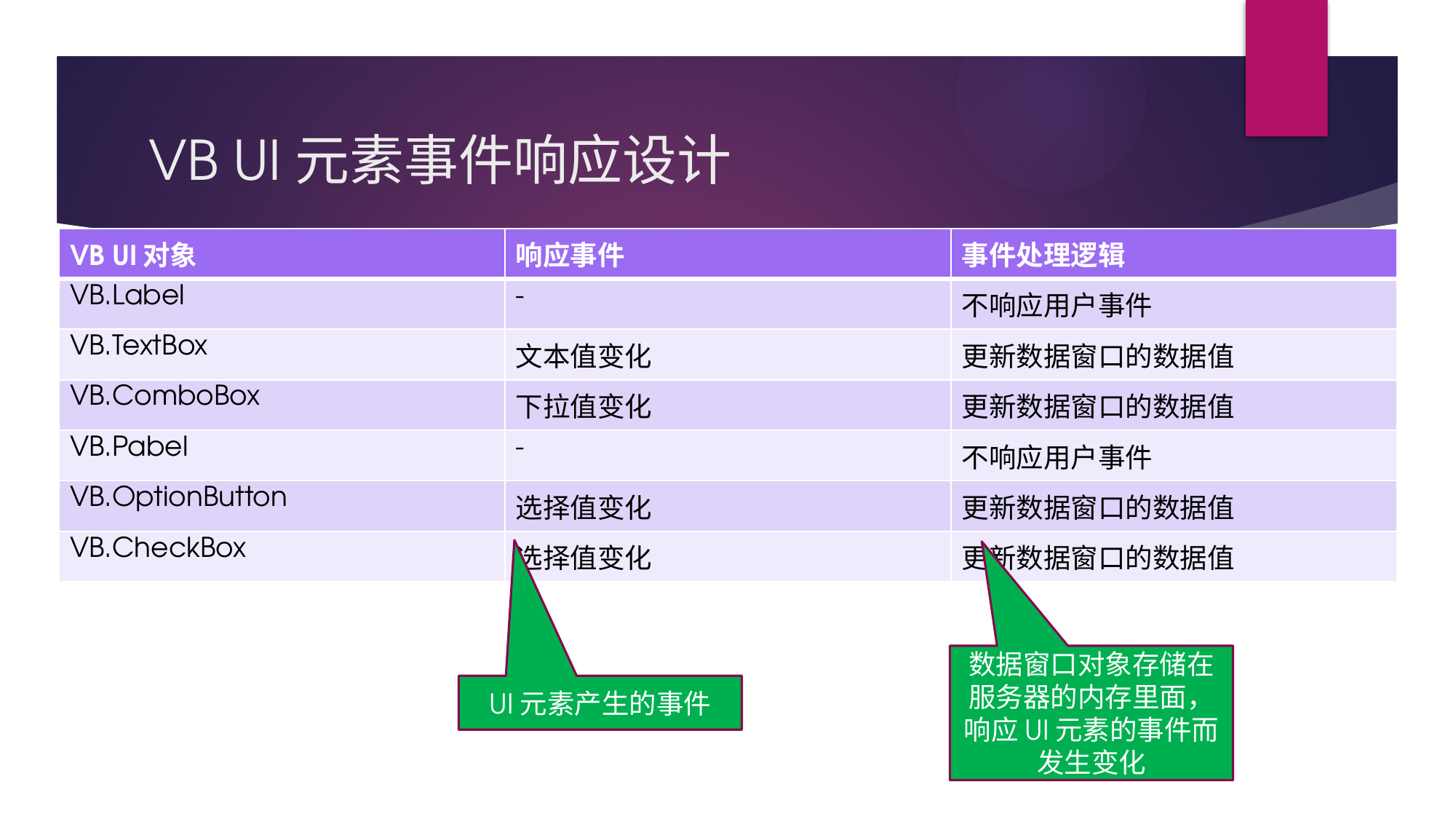

# VB UI元素事件响应设计
| VB UI对象 | 响应事件 | 事件处理逻辑 |
| --- | --- | --- |
| VB.Label | - | 不响应用户事件 |
| VB.TextBox | 文本值变化 | 更新数据窗口的数据值 |
| VB.ComboBox | 下拉值变化 | 更新数据窗口的数据值 |
| VB.Pabel | - | 不响应用户事件 |
| VB.OptionButton | 选择值变化 | 更新数据窗口的数据值 |
| VB.CheckBox | 选择值变化 | 更新数据窗口的数据值 |
数据窗口对象存储在服务器的内存里面，响应UI元素的事件而发生变化
UI元素产生的事件